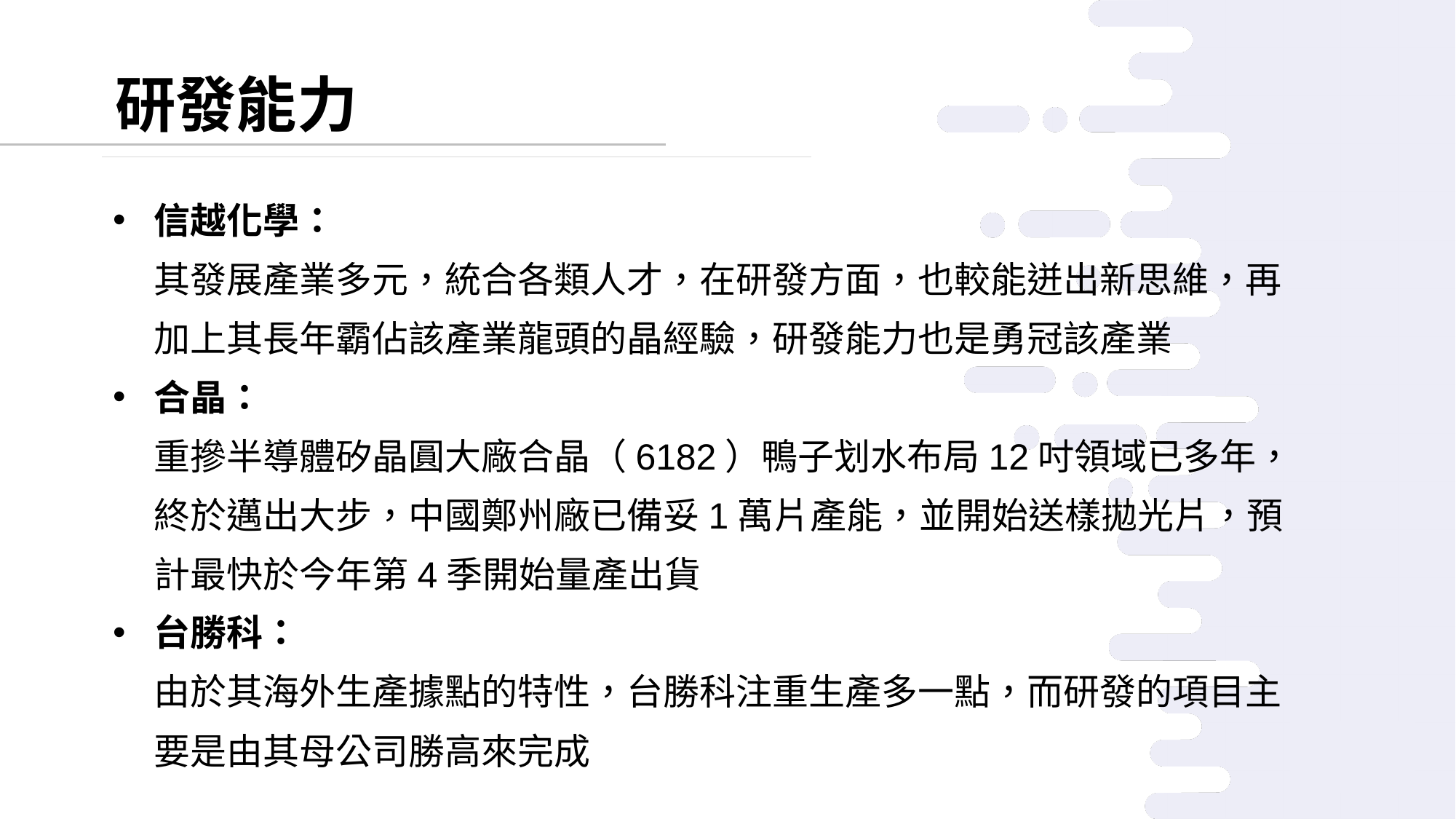

研發能力
信越化學：
其發展產業多元，統合各類人才，在研發方面，也較能迸出新思維，再加上其長年霸佔該產業龍頭的晶經驗，研發能力也是勇冠該產業
合晶：
重摻半導體矽晶圓大廠合晶（6182）鴨子划水布局12吋領域已多年，終於邁出大步，中國鄭州廠已備妥1萬片產能，並開始送樣拋光片，預計最快於今年第4季開始量產出貨
台勝科：
由於其海外生產據點的特性，台勝科注重生產多一點，而研發的項目主要是由其母公司勝高來完成